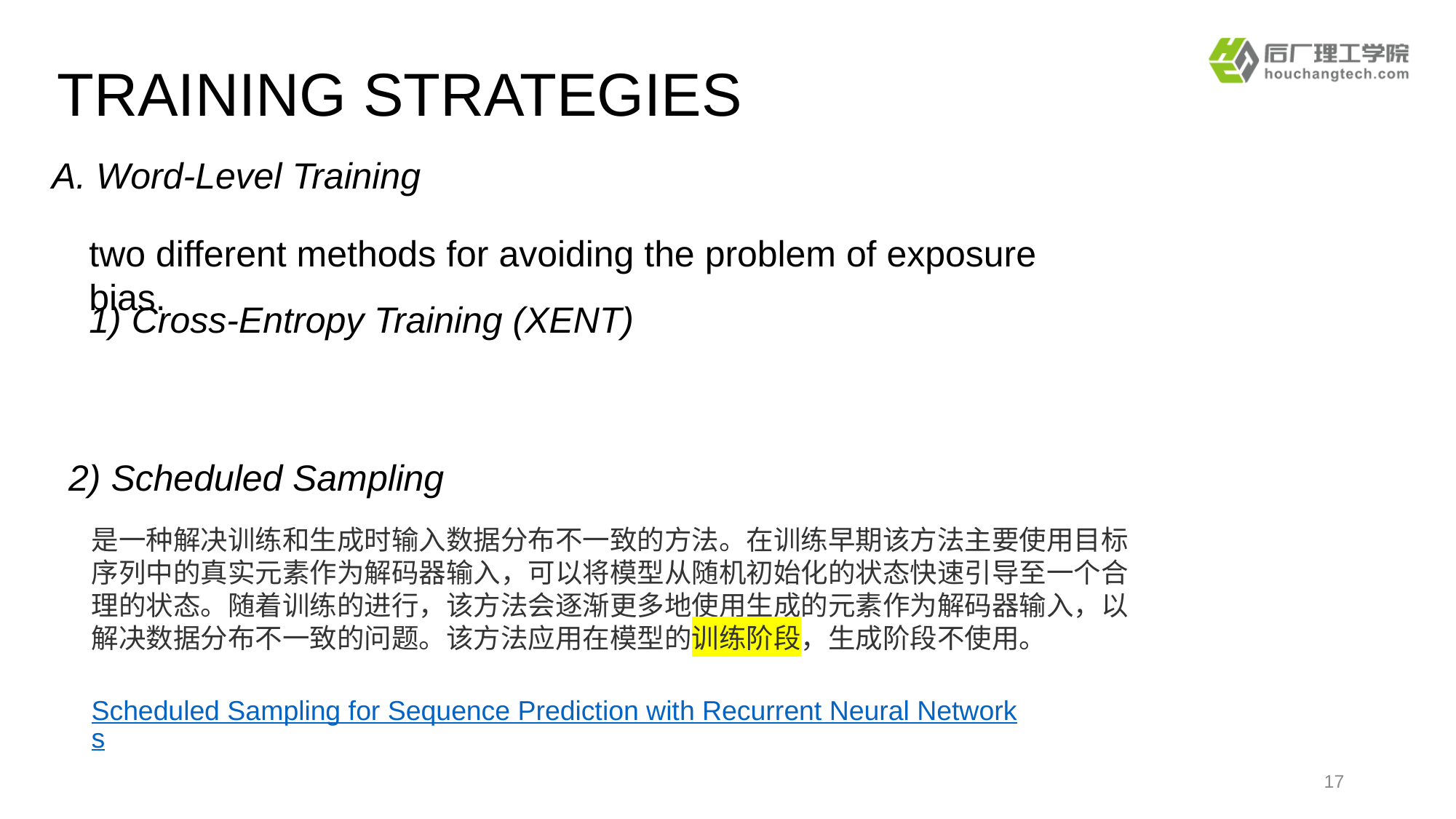

TRAINING STRATEGIES
A. Word-Level Training
two different methods for avoiding the problem of exposure bias.
1) Cross-Entropy Training (XENT)
2) Scheduled Sampling
是一种解决训练和生成时输入数据分布不一致的方法。在训练早期该方法主要使用目标序列中的真实元素作为解码器输入，可以将模型从随机初始化的状态快速引导至一个合理的状态。随着训练的进行，该方法会逐渐更多地使用生成的元素作为解码器输入，以解决数据分布不一致的问题。该方法应用在模型的训练阶段，生成阶段不使用。
Scheduled Sampling for Sequence Prediction with Recurrent Neural Networks
17